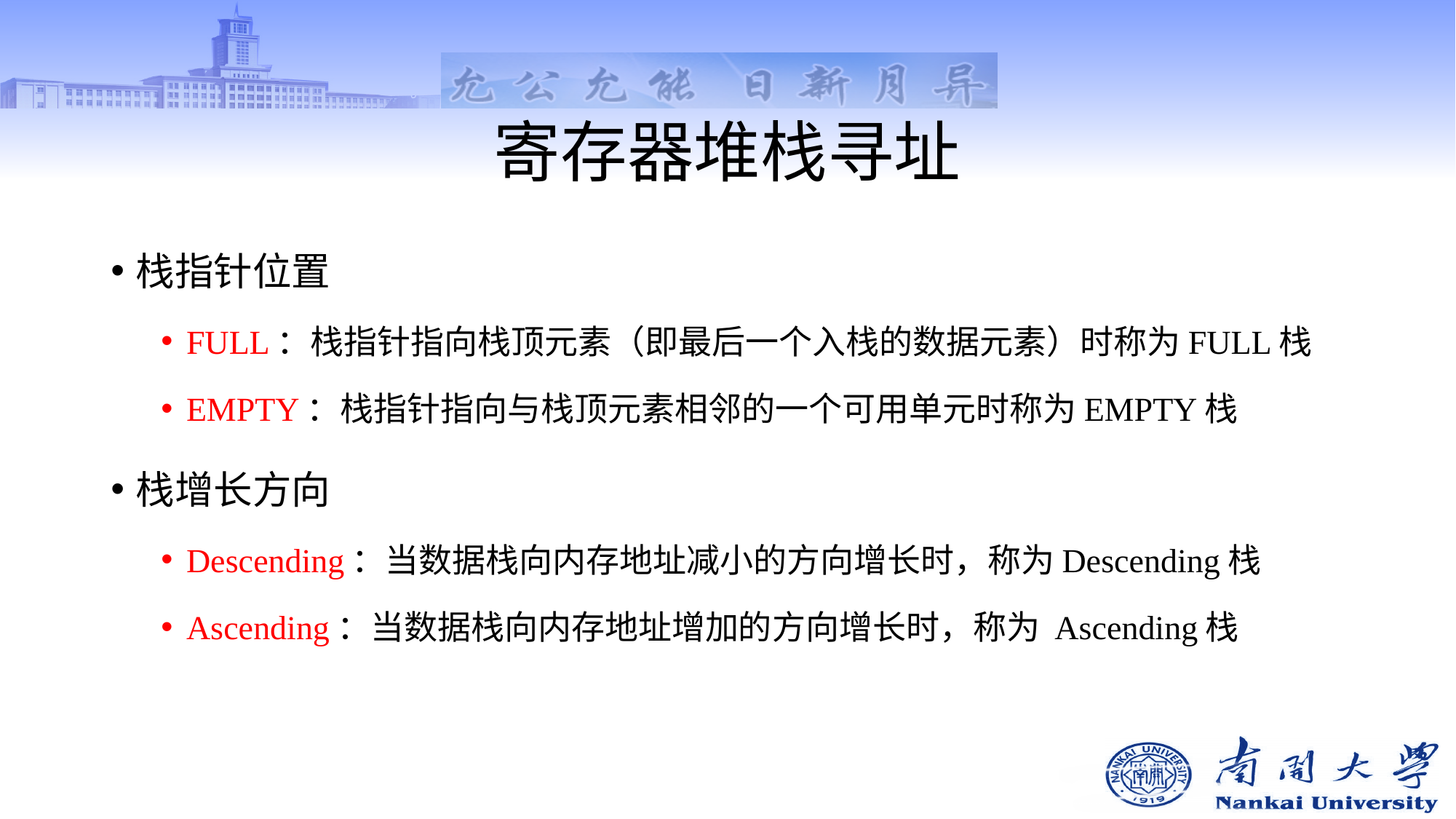

# 寄存器堆栈寻址
栈指针位置
FULL：栈指针指向栈顶元素（即最后一个入栈的数据元素）时称为FULL栈
EMPTY：栈指针指向与栈顶元素相邻的一个可用单元时称为EMPTY栈
栈增长方向
Descending：当数据栈向内存地址减小的方向增长时，称为Descending栈
Ascending：当数据栈向内存地址增加的方向增长时，称为 Ascending栈